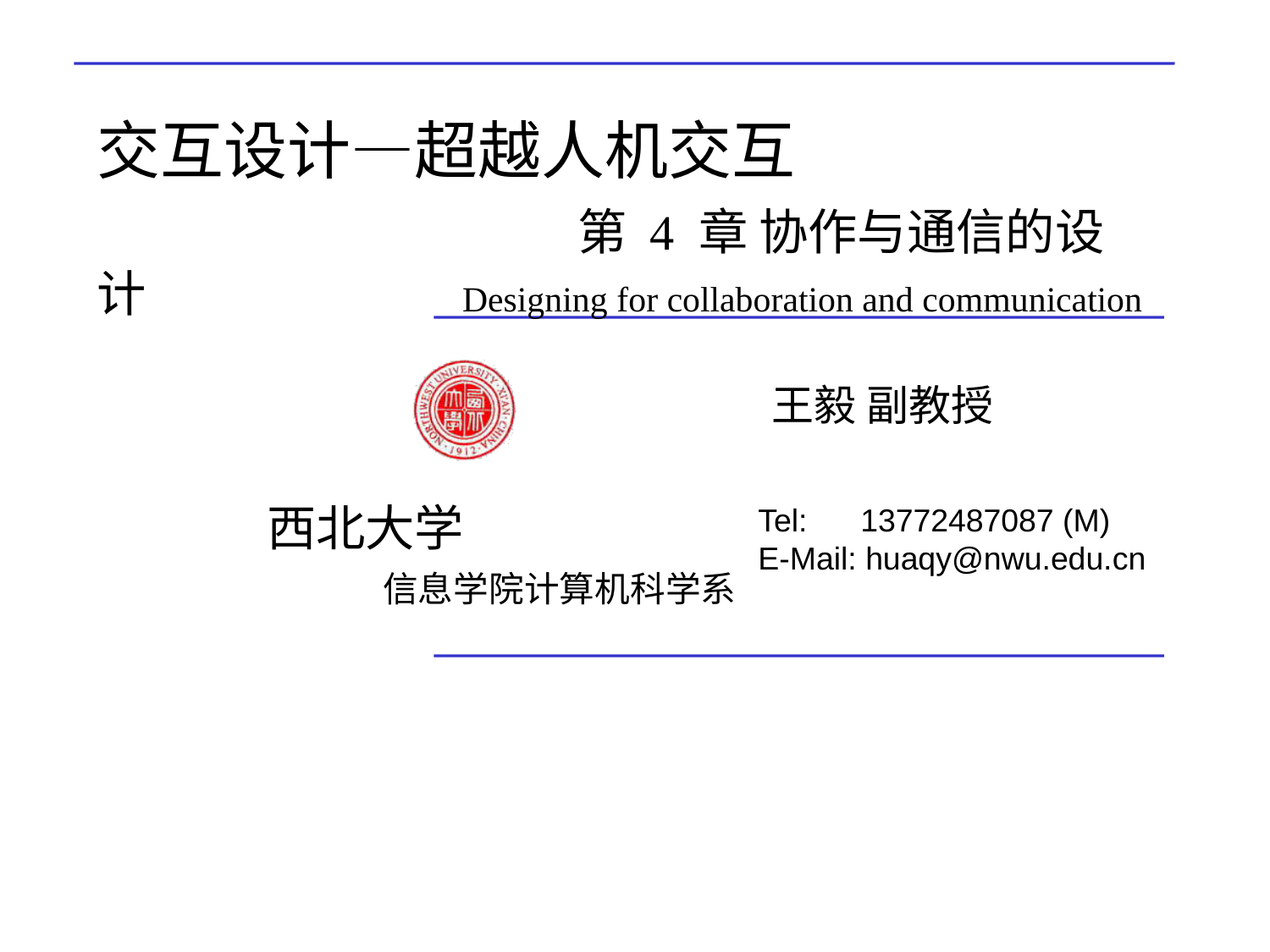

# 交互设计—超越人机交互 第 4 章 协作与通信的设计 	         	         Designing for collaboration and communication
王毅 副教授